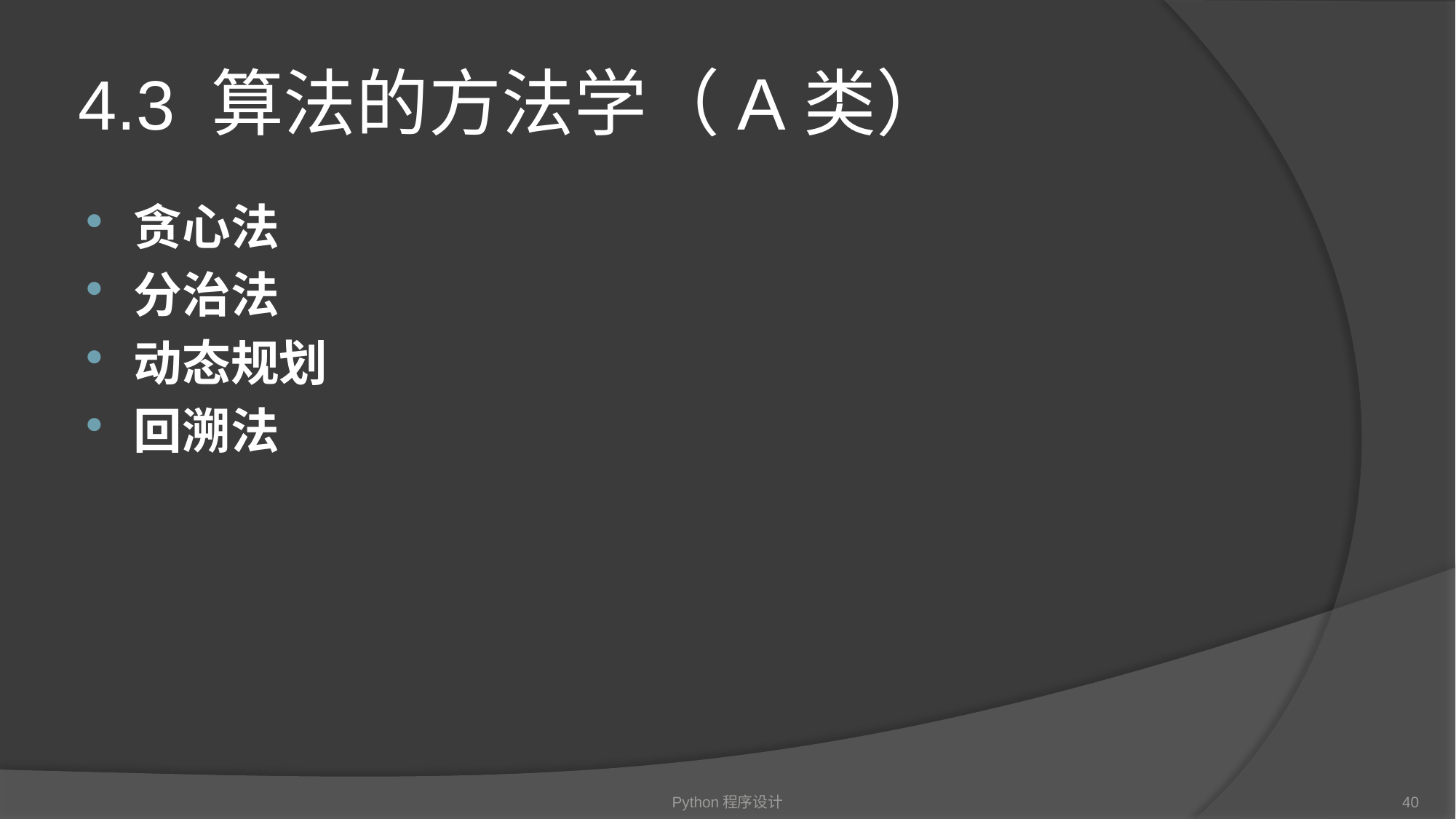

# 4.3 算法的方法学（A类）
贪心法
分治法
动态规划
回溯法

Python程序设计
40